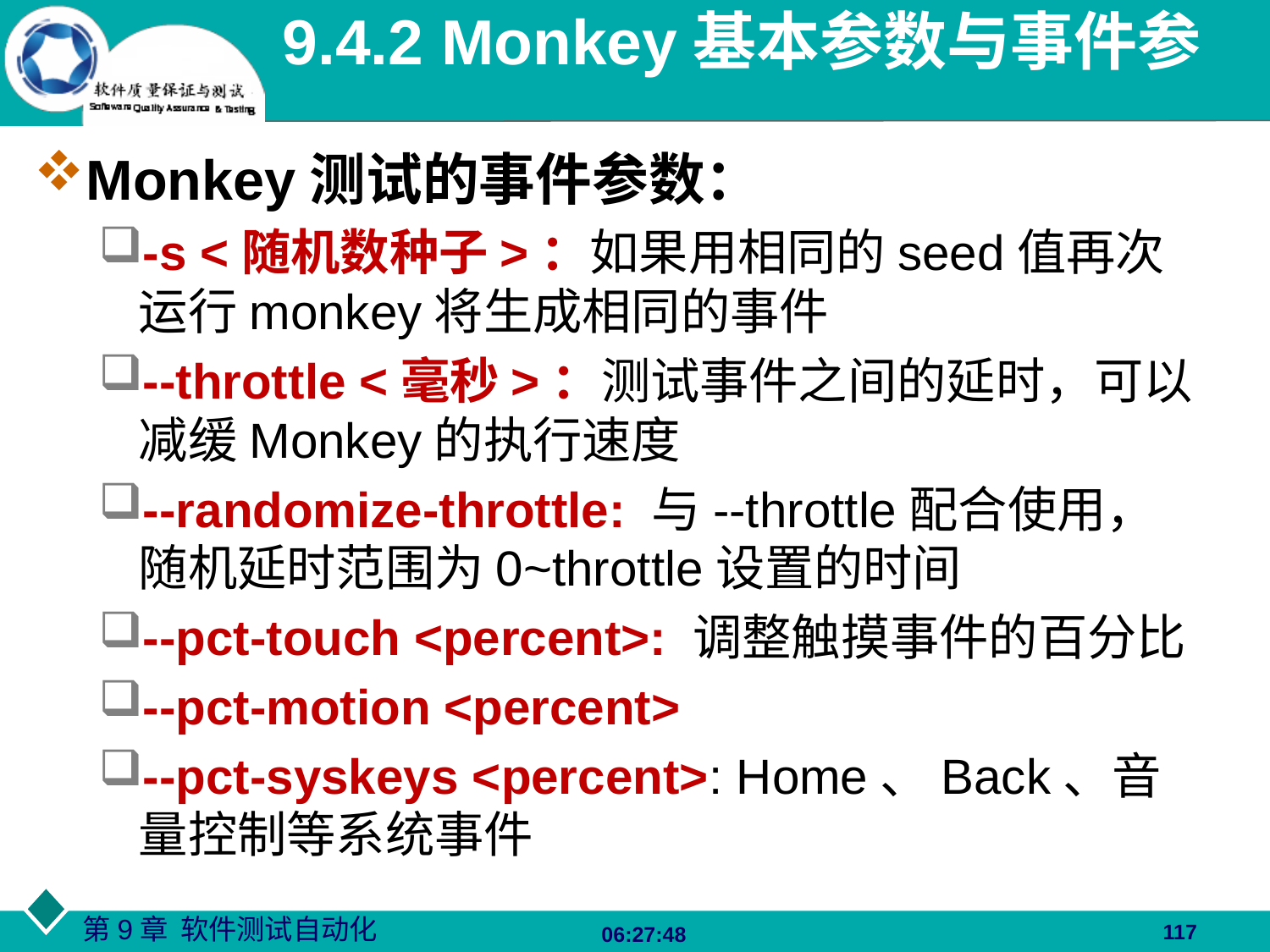

# 9.4.2 Monkey基本参数与事件参数
Monkey测试的事件参数：
-s <随机数种子>：如果用相同的seed值再次运行monkey将生成相同的事件
--throttle <毫秒>：测试事件之间的延时，可以减缓Monkey的执行速度
--randomize-throttle: 与--throttle配合使用，随机延时范围为0~throttle设置的时间
--pct-touch <percent>: 调整触摸事件的百分比
--pct-motion <percent>
--pct-syskeys <percent>: Home、Back、音量控制等系统事件
117
06:27:48